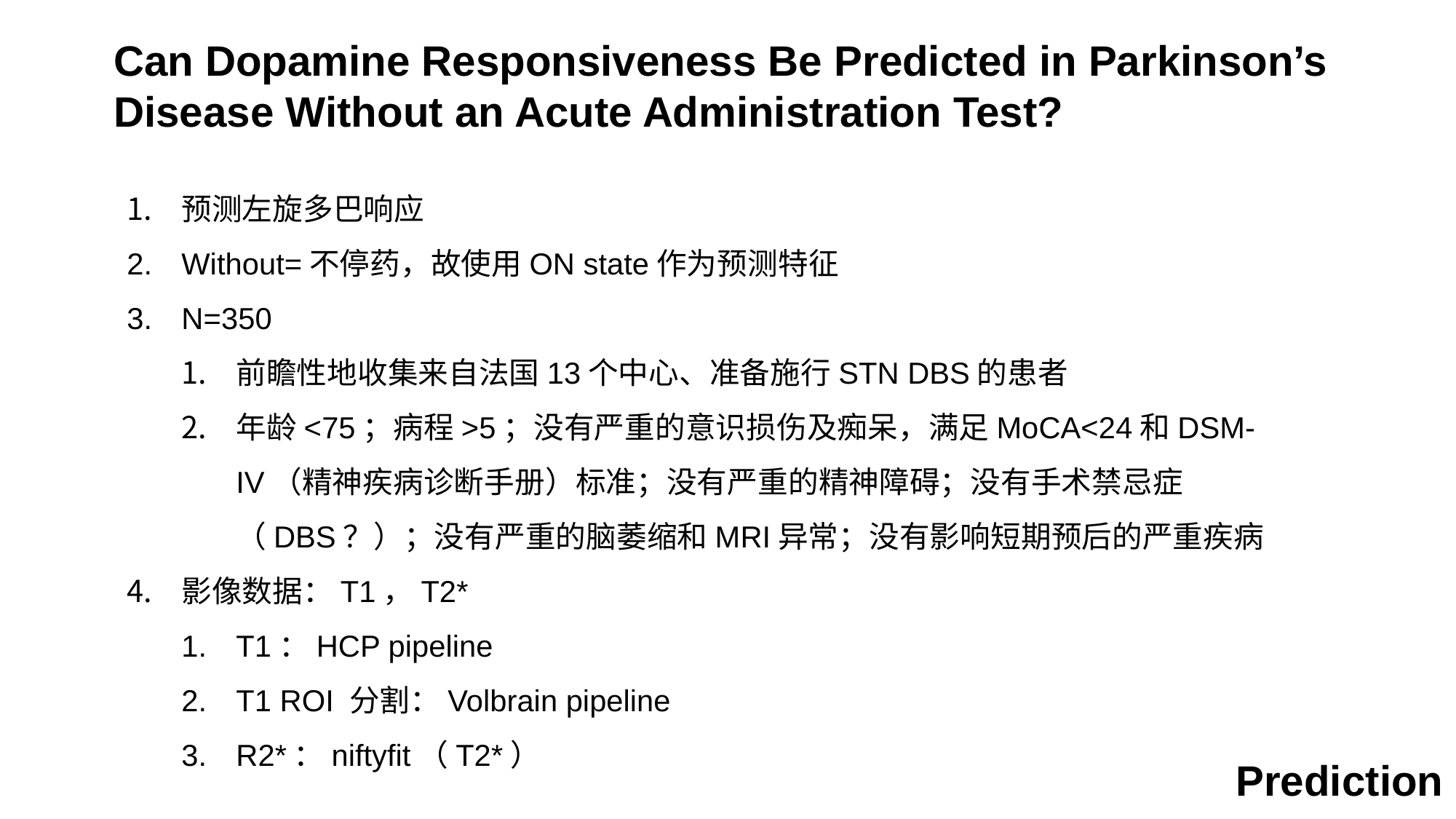

Can Dopamine Responsiveness Be Predicted in Parkinson’s Disease Without an Acute Administration Test?
预测左旋多巴响应
Without=不停药，故使用ON state作为预测特征
N=350
前瞻性地收集来自法国13个中心、准备施行STN DBS的患者
年龄<75；病程>5；没有严重的意识损伤及痴呆，满足MoCA<24和DSM-IV（精神疾病诊断手册）标准；没有严重的精神障碍；没有手术禁忌症（DBS？）；没有严重的脑萎缩和MRI异常；没有影响短期预后的严重疾病
影像数据：T1，T2*
T1：HCP pipeline
T1 ROI 分割：Volbrain pipeline
R2*：niftyfit（T2*）
Prediction